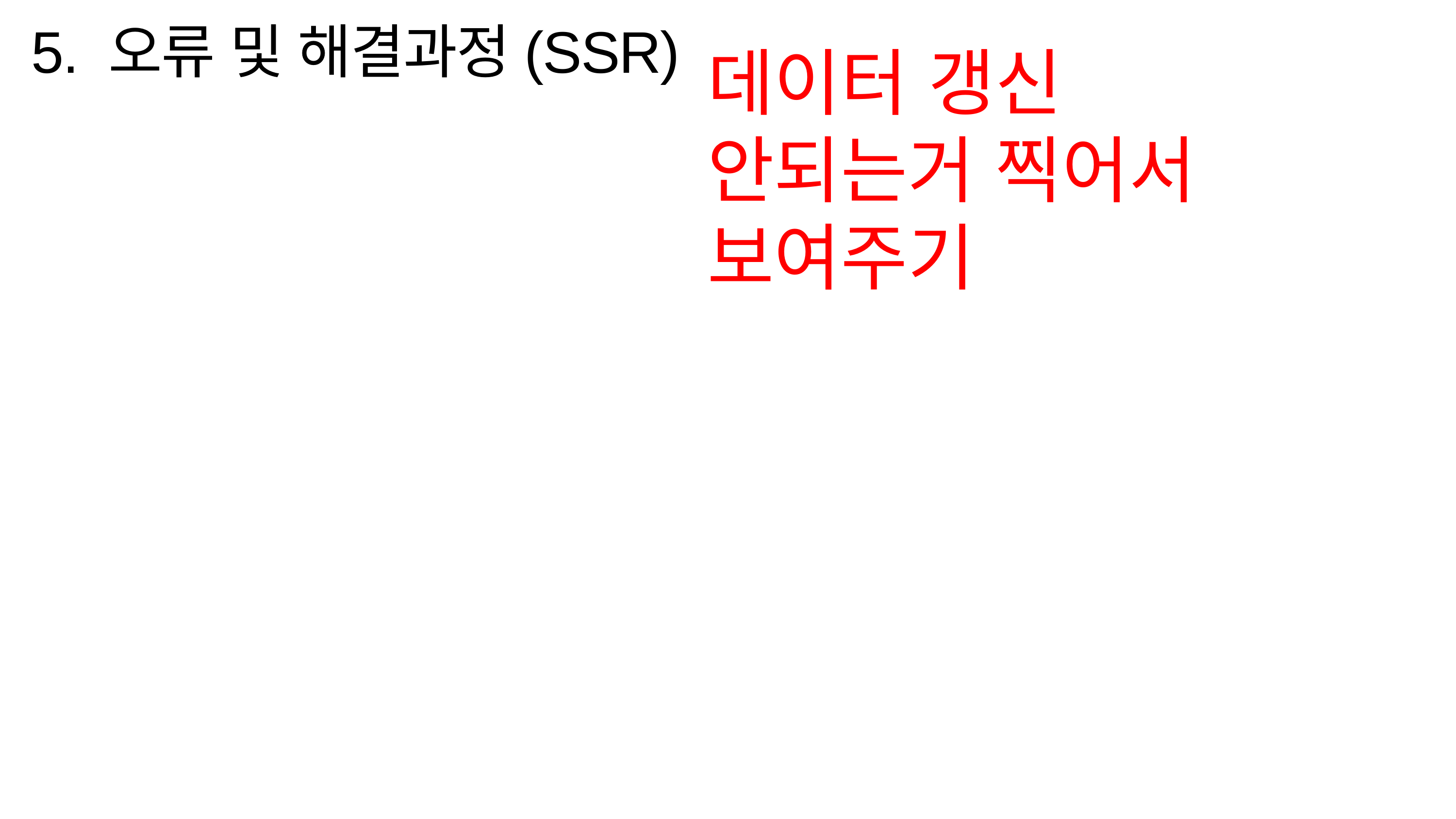

5. 오류 및 해결과정(SSR)
데이터 갱신 안되는거 찍어서 보여주기